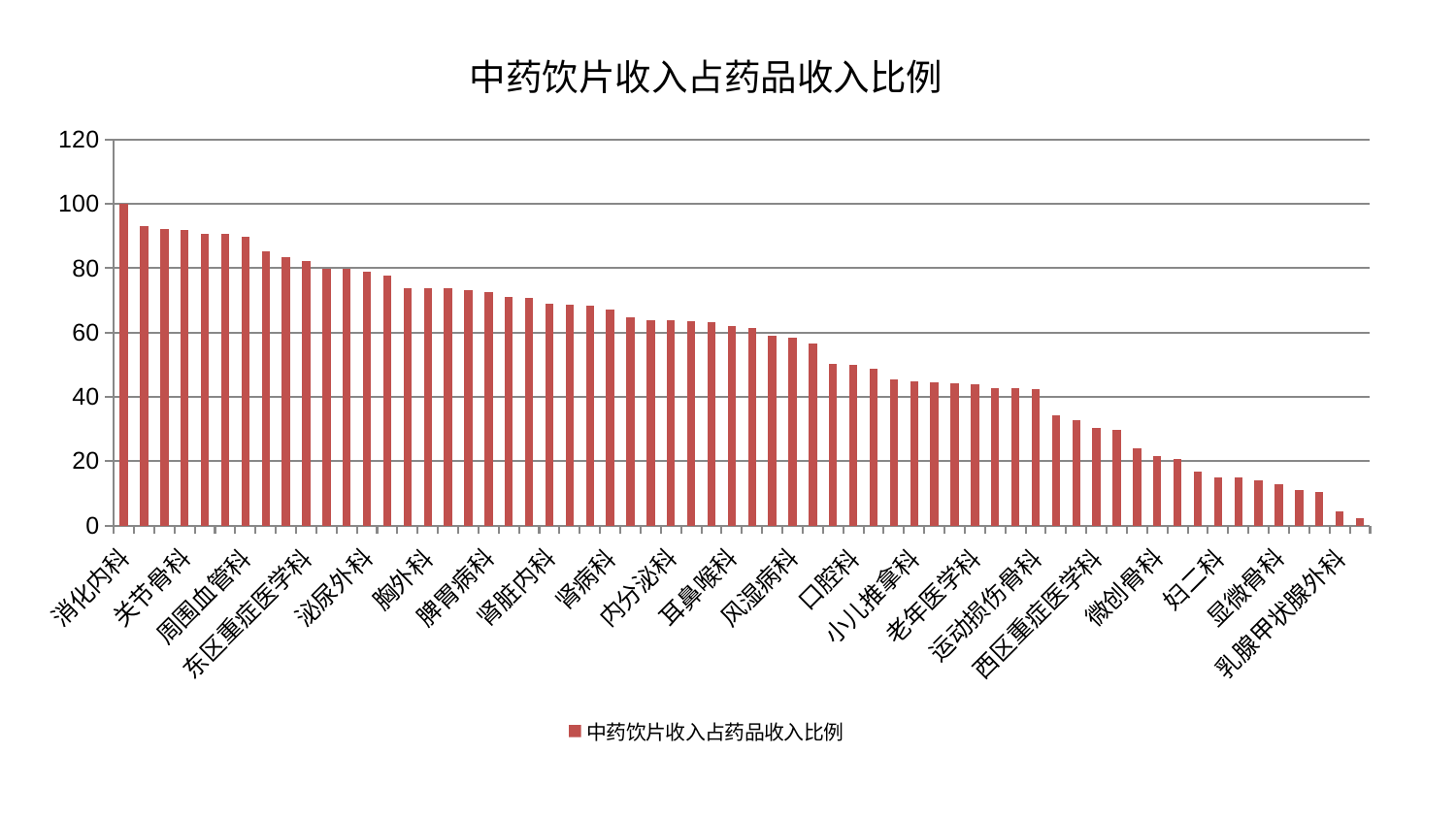

### Chart: 中药饮片收入占药品收入比例

| Category | 中药饮片收入占药品收入比例 |
|---|---|
| 消化内科 | 100.0 |
| 产科 | 93.22127277473903 |
| 肝病科 | 92.26006017512506 |
| 关节骨科 | 92.03176594997672 |
| 心病四科 | 90.76157221666676 |
| 心病三科 | 90.70852462703053 |
| 周围血管科 | 89.77623128519515 |
| 身心医学科 | 85.38487243096009 |
| 治未病中心 | 83.3824190321031 |
| 东区重症医学科 | 82.12130135445969 |
| 脊柱骨科 | 79.954128787352 |
| 心病二科 | 79.8072534130606 |
| 泌尿外科 | 79.0087738120633 |
| 脾胃科消化科合并 | 77.59179502375929 |
| 血液科 | 73.9229000661989 |
| 胸外科 | 73.84920934091444 |
| 东区肾病科 | 73.78924604044029 |
| 小儿骨科 | 73.07184816243625 |
| 脾胃病科 | 72.54816748020235 |
| 创伤骨科 | 71.17245462379704 |
| 妇科妇二科合并 | 70.83252056554458 |
| 肾脏内科 | 69.09150573972326 |
| 推拿科 | 68.5988182345432 |
| 普通外科 | 68.34398983822787 |
| 肾病科 | 67.30369530595532 |
| 呼吸内科 | 64.62718959675917 |
| 综合内科 | 63.96729154367701 |
| 内分泌科 | 63.777372088081364 |
| 神经外科 | 63.605315360091176 |
| 男科 | 63.09109132670213 |
| 耳鼻喉科 | 62.1216168936809 |
| 美容皮肤科 | 61.374531547221046 |
| 心病一科 | 58.90383342617978 |
| 风湿病科 | 58.39713342241659 |
| 肝胆外科 | 56.54096045808548 |
| 肿瘤内科 | 50.18562586177482 |
| 口腔科 | 49.880381328768934 |
| 脑病二科 | 48.75244715920612 |
| 骨科 | 45.38162307613415 |
| 小儿推拿科 | 44.95380758633561 |
| 儿科 | 44.37620727304072 |
| 针灸科 | 44.23170893449362 |
| 老年医学科 | 44.03106814121234 |
| 妇科 | 42.82996083507337 |
| 眼科 | 42.72055953067823 |
| 运动损伤骨科 | 42.33358057199209 |
| 重症医学科 | 34.25368927700503 |
| 中医外治中心 | 32.73671453585957 |
| 西区重症医学科 | 30.272572065088834 |
| 心血管内科 | 29.647299200643435 |
| 皮肤科 | 23.861721735161197 |
| 微创骨科 | 21.580607952185623 |
| 神经内科 | 20.83041480276457 |
| 中医经典科 | 16.888848725007627 |
| 妇二科 | 15.032435125190288 |
| 医院 | 14.971598061858428 |
| 脑病三科 | 14.137314159935526 |
| 显微骨科 | 12.927072115499469 |
| 脑病一科 | 11.134872679034652 |
| 康复科 | 10.541200258278256 |
| 乳腺甲状腺外科 | 4.322614113427225 |
| 肛肠科 | 2.360372691735095 |
239